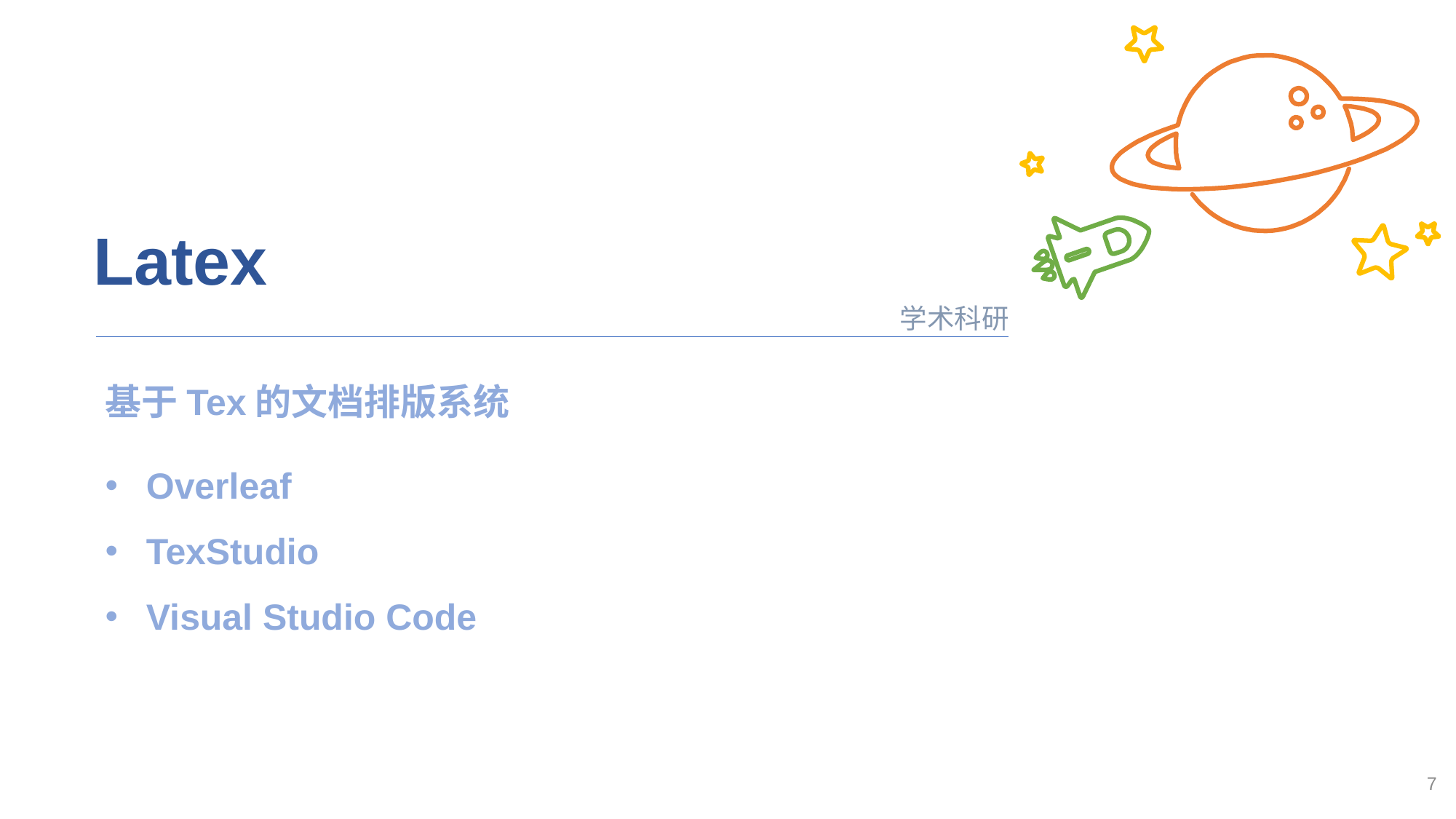

Latex
学术科研

基于Tex的文档排版系统
Overleaf
TexStudio
Visual Studio Code
7